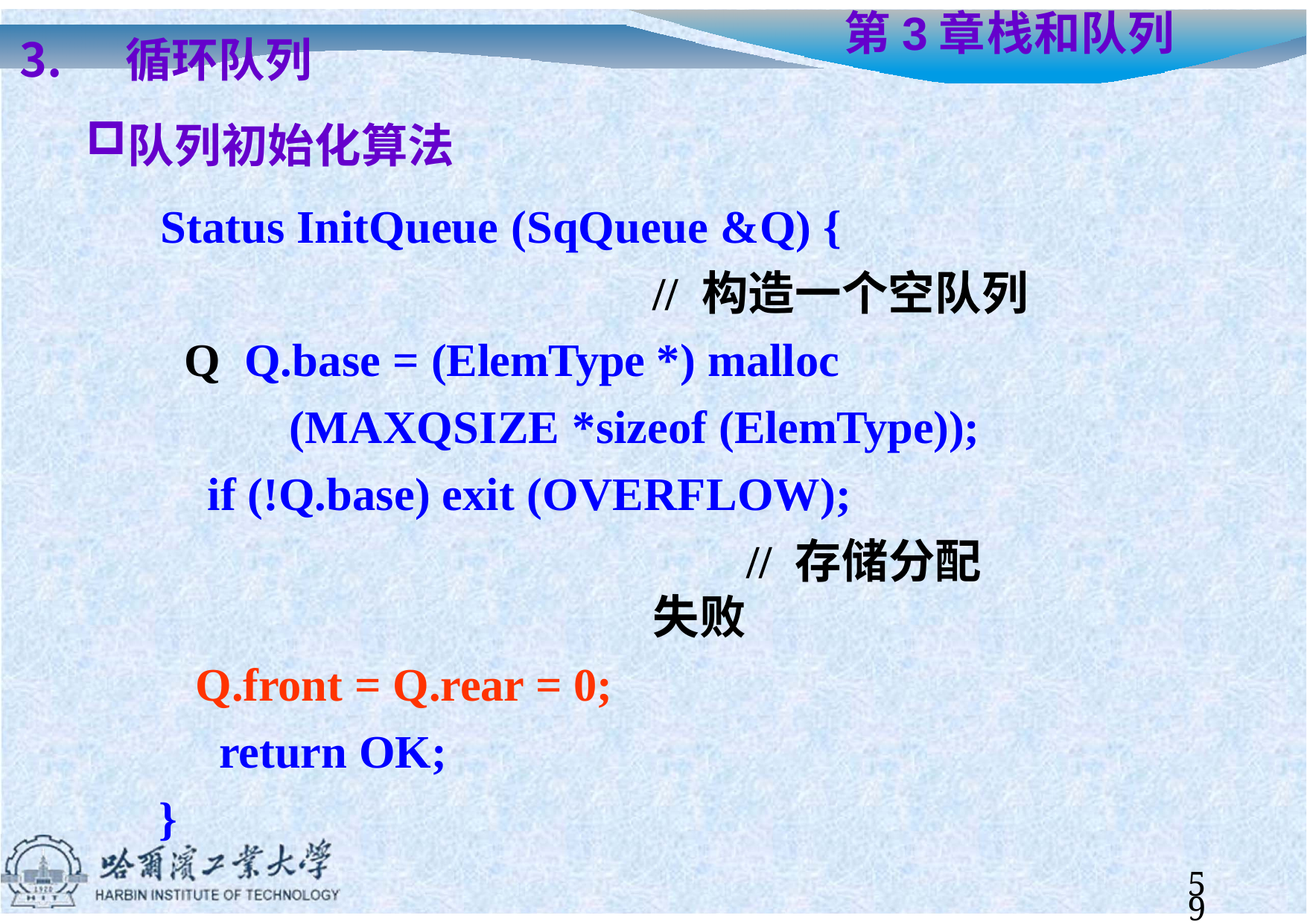

循环队列
队列初始化算法
# 第3章	栈和队列

Status InitQueue (SqQueue &Q) {
// 构造一个空队列Q  Q.base = (ElemType *) malloc
(MAXQSIZE *sizeof (ElemType));  if (!Q.base) exit (OVERFLOW);
// 存储分配失败
Q.front = Q.rear = 0;  return OK;
}

59